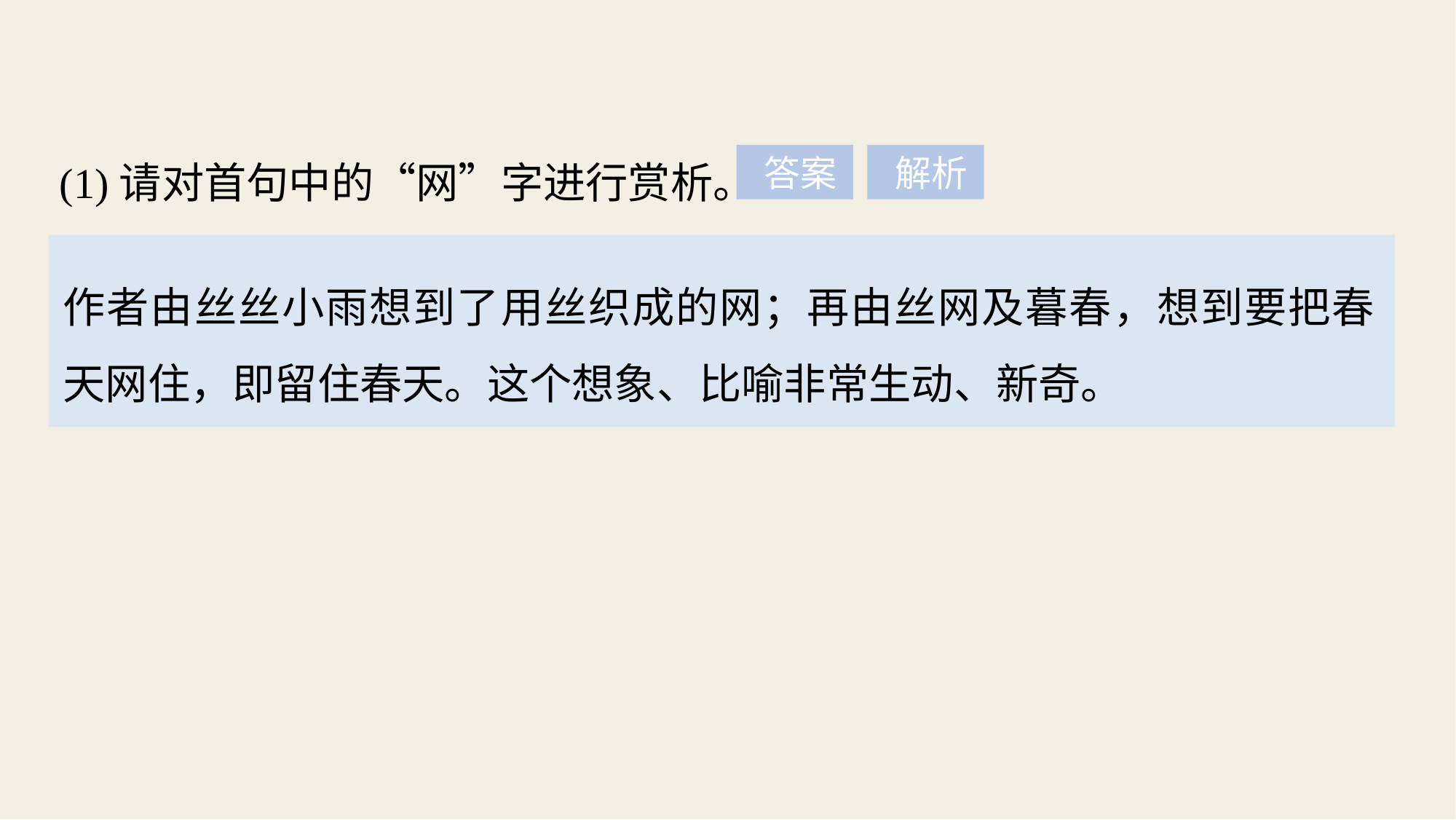

(1)请对首句中的“网”字进行赏析。
 答案
 解析

作者由丝丝小雨想到了用丝织成的网；再由丝网及暮春，想到要把春天网住，即留住春天。这个想象、比喻非常生动、新奇。